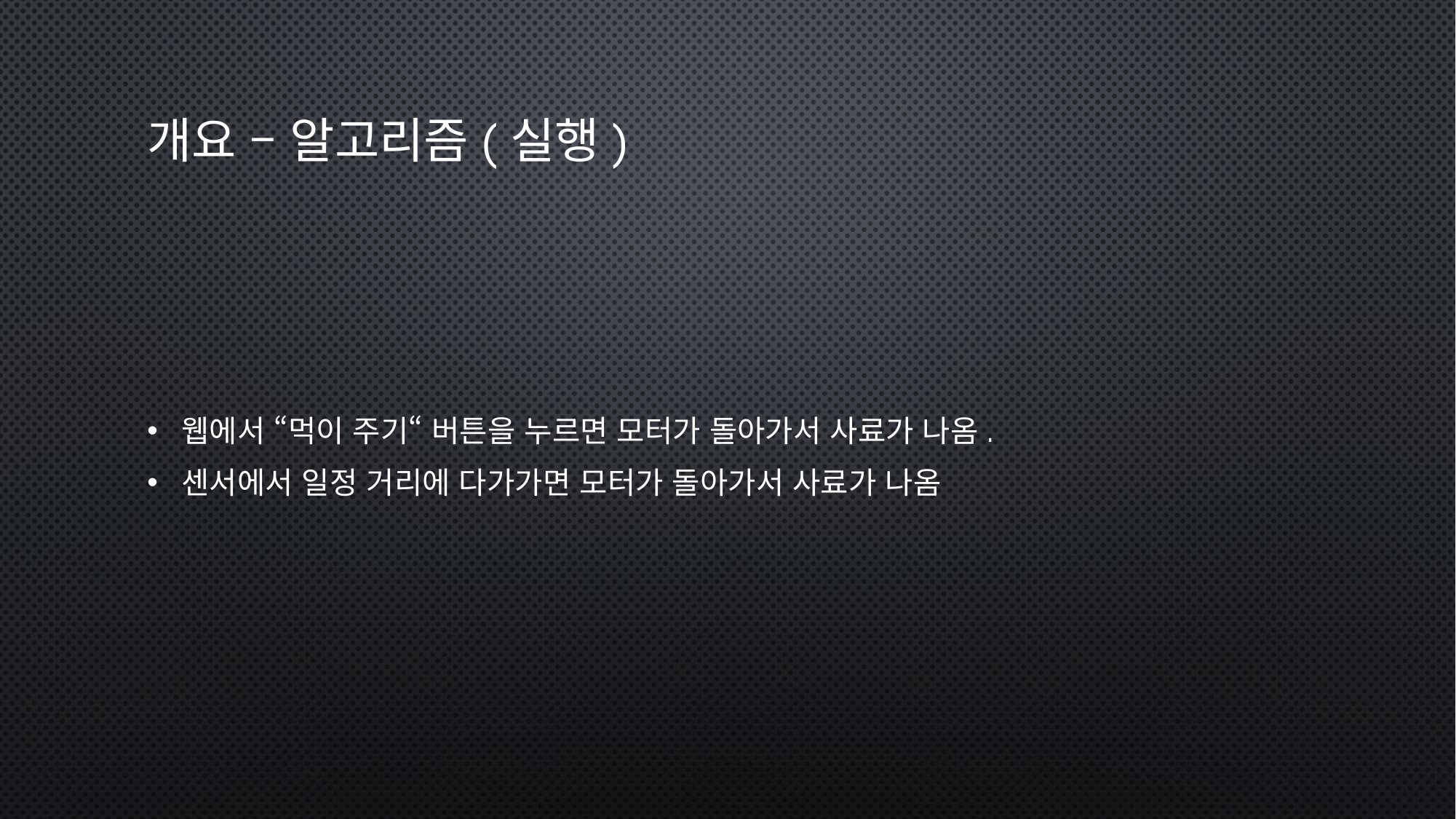

# 개요 – 알고리즘(실행)
웹에서 “먹이 주기“ 버튼을 누르면 모터가 돌아가서 사료가 나옴.
센서에서 일정 거리에 다가가면 모터가 돌아가서 사료가 나옴